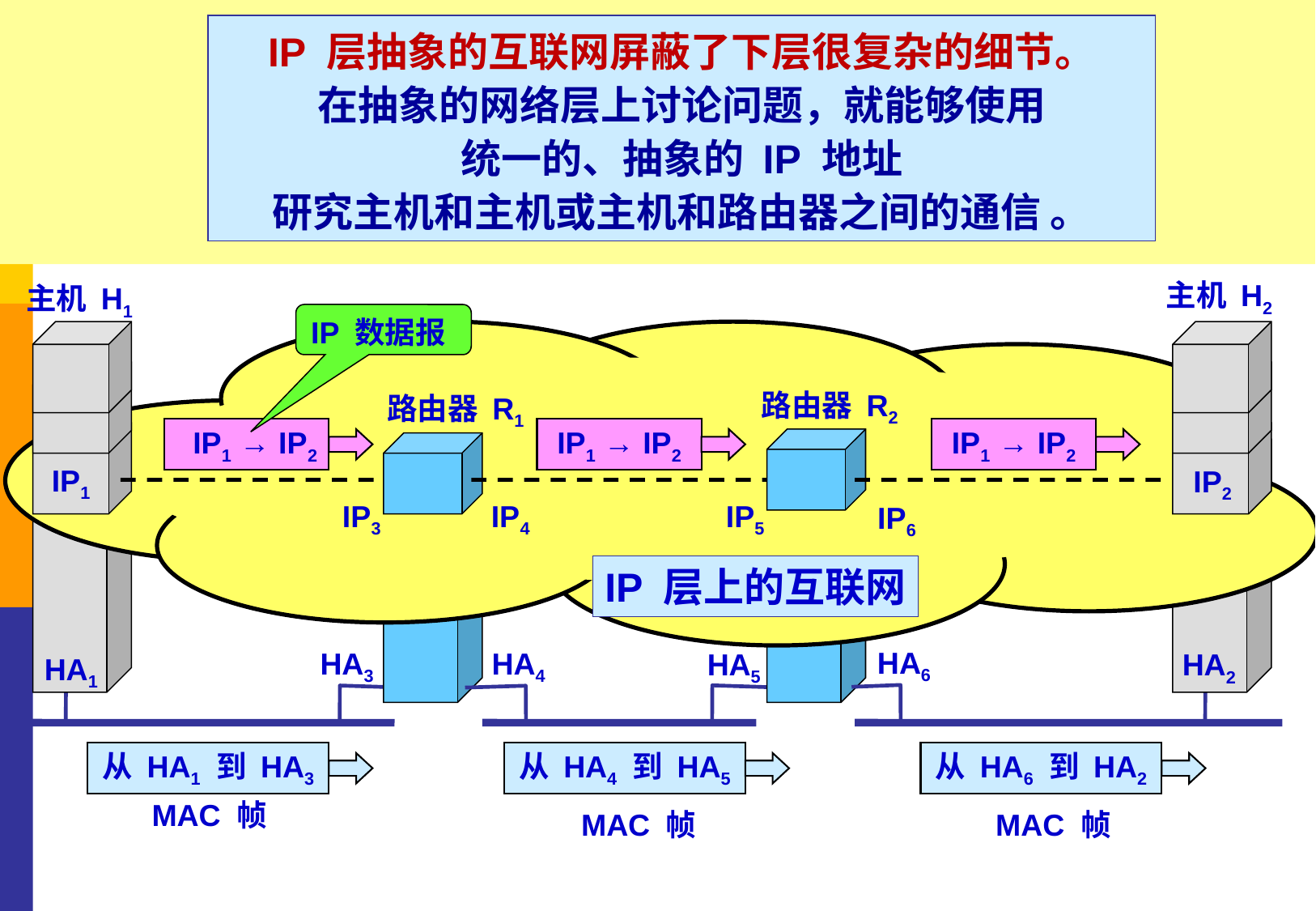

IP 层抽象的互联网屏蔽了下层很复杂的细节。
在抽象的网络层上讨论问题，就能够使用
统一的、抽象的 IP 地址
研究主机和主机或主机和路由器之间的通信 。
主机 H2
主机 H1

路由器 R2
路由器 R1

IP1
IP2

IP3
IP4
IP5
IP6
IP 层上的互联网
HA6
HA3
HA4
HA5
HA2
HA1

从 HA1 到 HA3

从 HA4 到 HA5

从 HA6 到 HA2

MAC 帧
MAC 帧
MAC 帧

IP 数据报
  IP1 → IP2

IP1 → IP2

IP1 → IP2